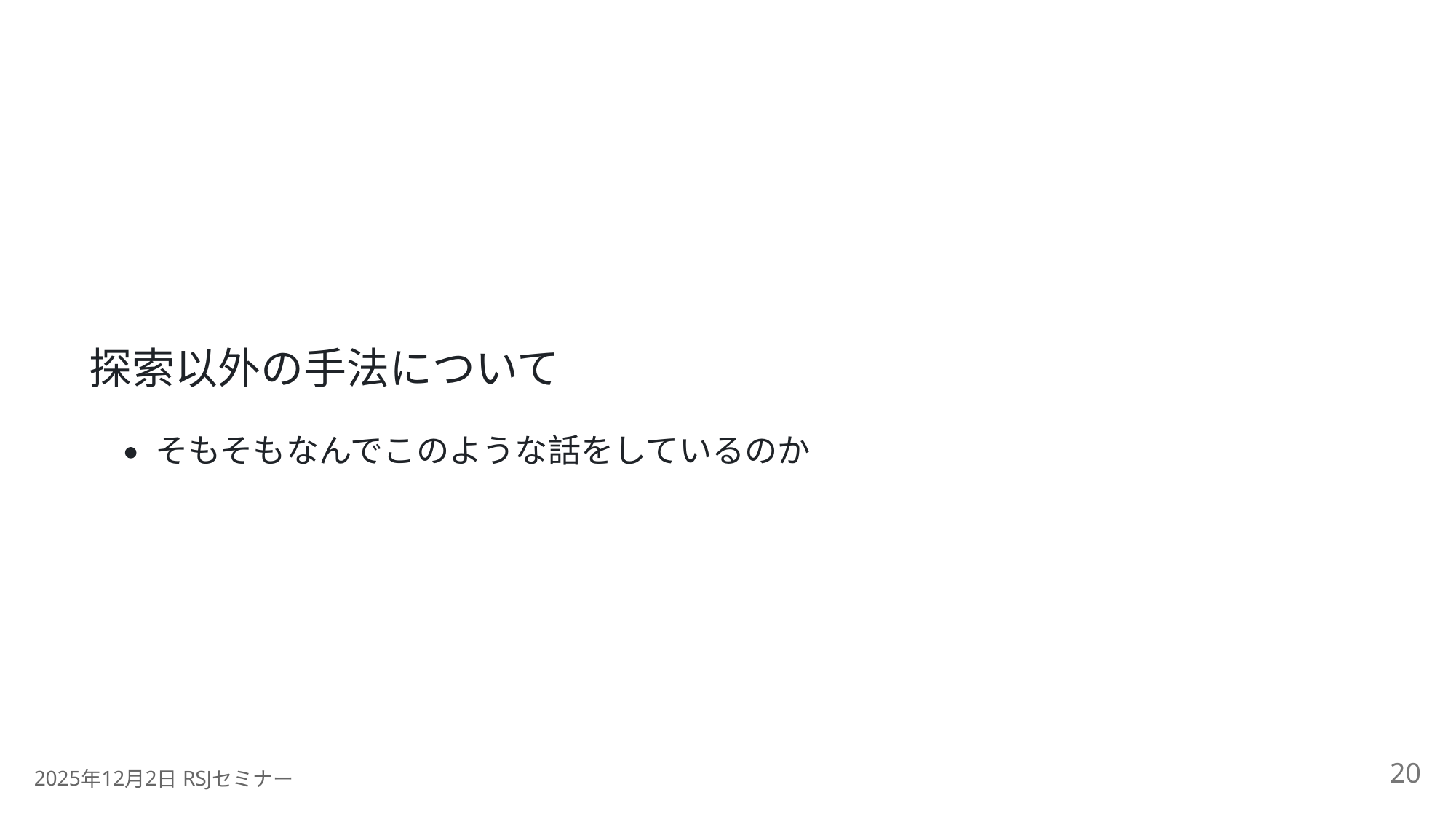

探索以外の手法について
そもそもなんでこのような話をしているのか

20
2025
12
2
 RSJ
年
月
日
セミナー